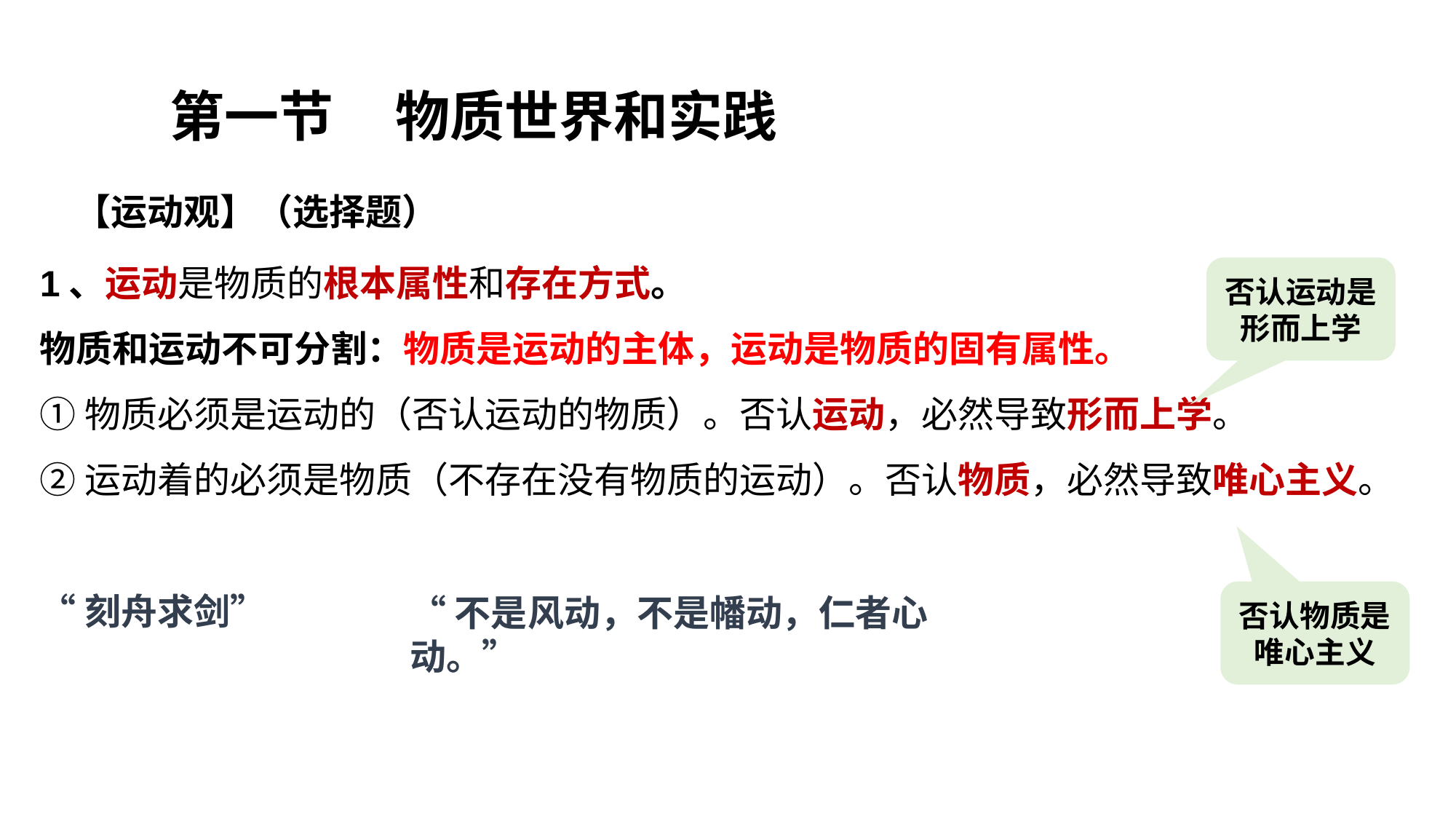

第一节     物质世界和实践

第一章
【运动观】（选择题）

1、运动是物质的根本属性和存在方式。
物质和运动不可分割：物质是运动的主体，运动是物质的固有属性。
①物质必须是运动的（否认运动的物质）。否认运动，必然导致形而上学。
②运动着的必须是物质（不存在没有物质的运动）。否认物质，必然导致唯心主义。
否认运动是形而上学
否认物质是唯心主义
“刻舟求剑”
“不是风动，不是幡动，仁者心动。”